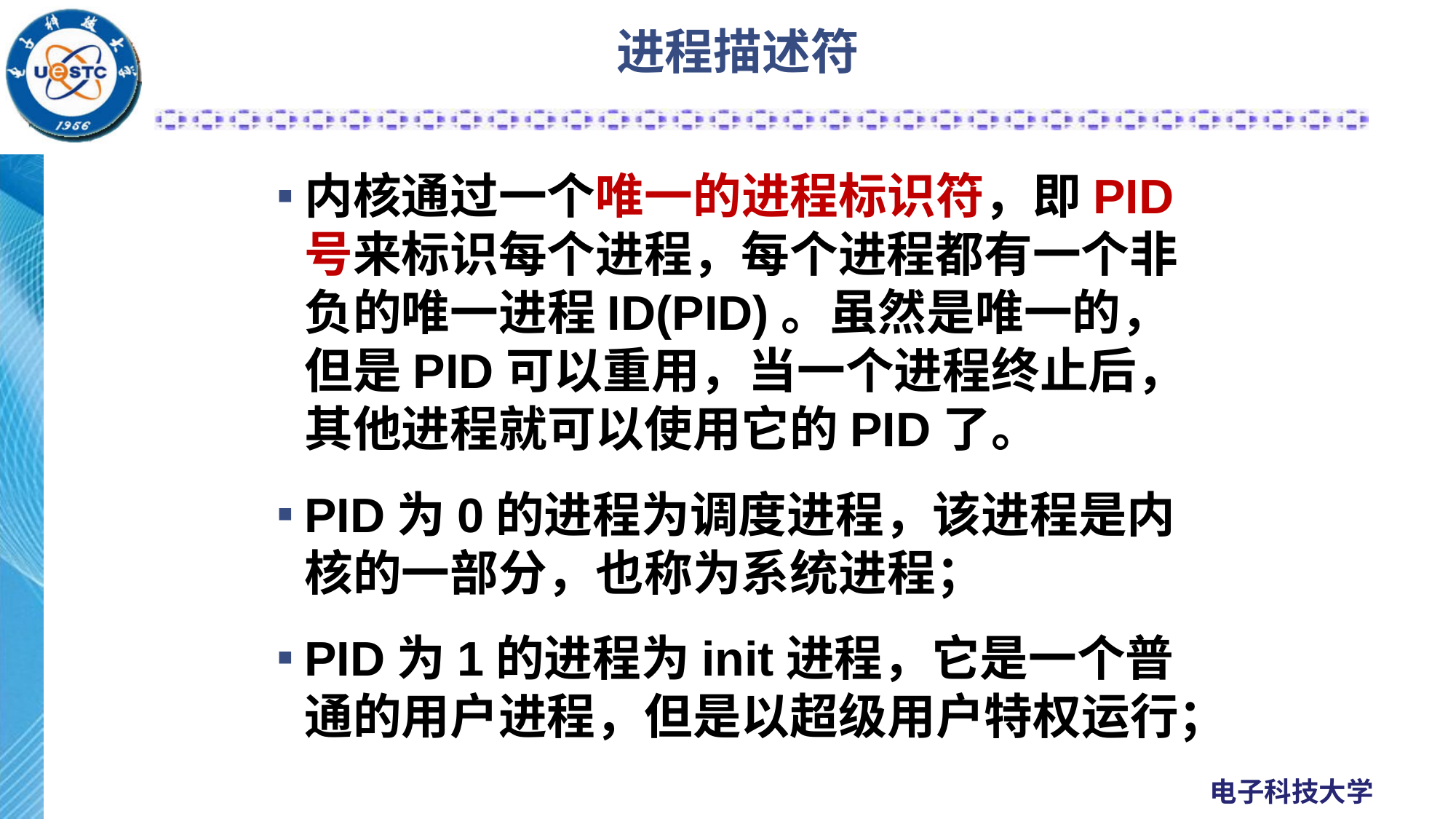

# 进程描述符
内核通过一个唯一的进程标识符，即PID号来标识每个进程，每个进程都有一个非负的唯一进程ID(PID)。虽然是唯一的，但是PID可以重用，当一个进程终止后，其他进程就可以使用它的PID了。
PID为0的进程为调度进程，该进程是内核的一部分，也称为系统进程；
PID为1的进程为init进程，它是一个普通的用户进程，但是以超级用户特权运行；